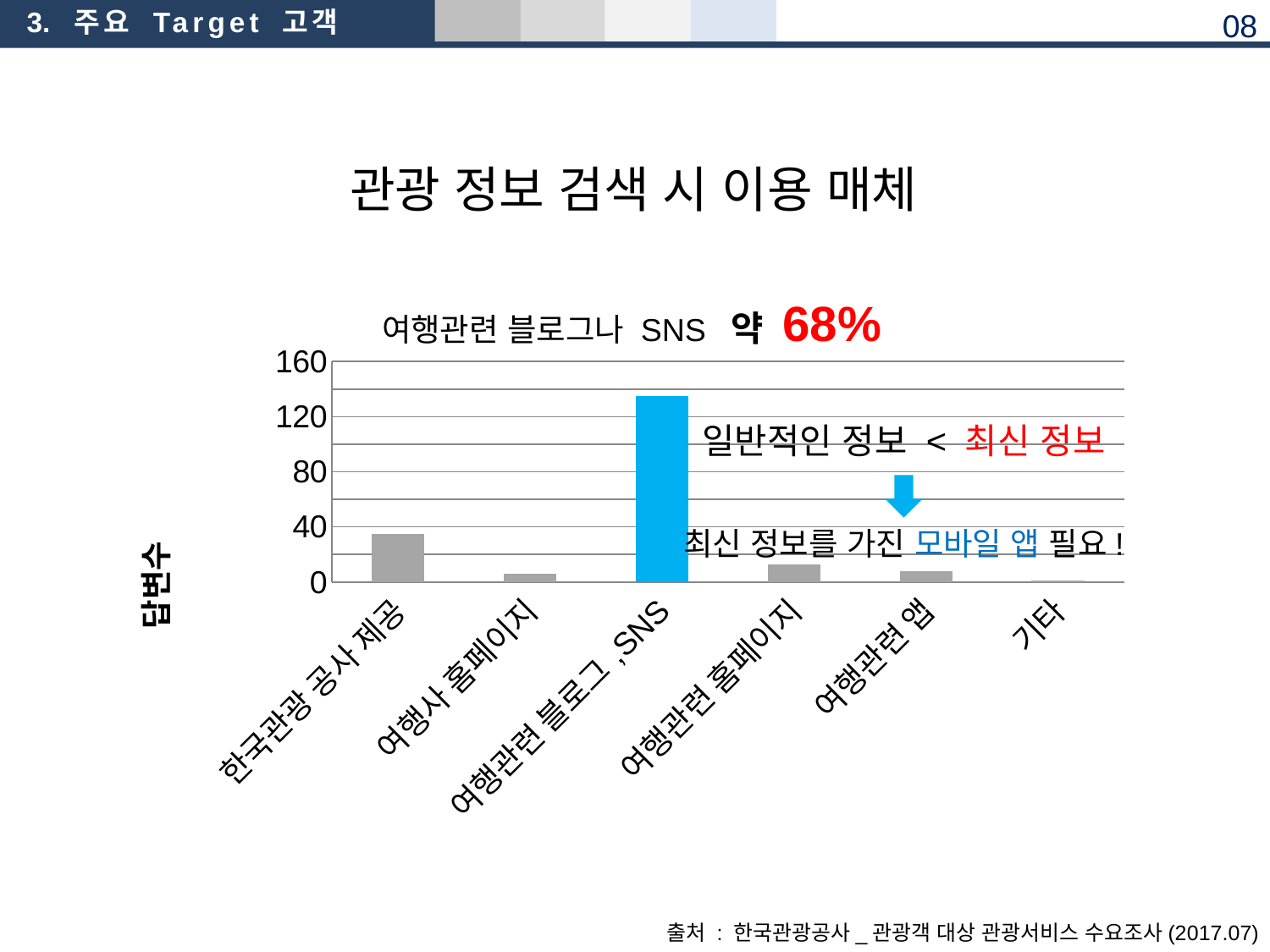

3. 주요 Target 고객
08
# 관광 정보 검색 시 이용 매체
여행관련 블로그나 SNS  약 68%

### Chart

| Category | 답변수 |
|---|---|
| 한국관광 공사 제공 | 35.0 |
| 여행사 홈페이지 | 6.0 |
| 여행관련 블로그,SNS | 135.0 |
| 여행관련 홈페이지 | 13.0 |
| 여행관련 앱 | 8.0 |
| 기타 | 1.0 |
일반적인 정보 < 최신 정보

최신 정보를 가진 모바일 앱 필요!
출처 : 한국관광공사_관광객 대상 관광서비스 수요조사(2017.07)